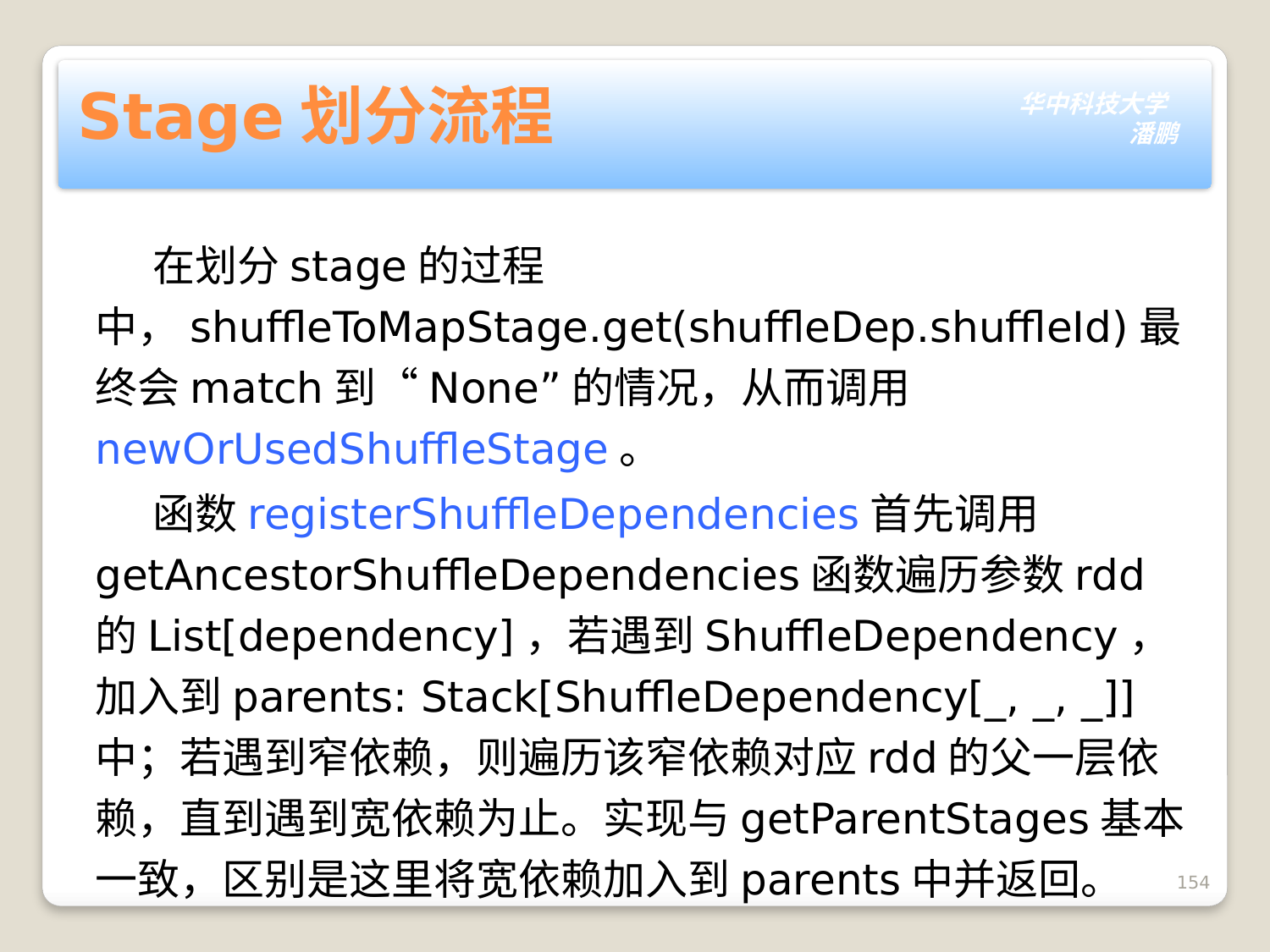

# Stage划分流程
     在划分stage的过程中，shuffleToMapStage.get(shuffleDep.shuffleId)最终会match到“None”的情况，从而调用newOrUsedShuffleStage。
     函数registerShuffleDependencies首先调用getAncestorShuffleDependencies函数遍历参数rdd的List[dependency]，若遇到ShuffleDependency，加入到parents: Stack[ShuffleDependency[_, _, _]]中；若遇到窄依赖，则遍历该窄依赖对应rdd的父一层依赖，直到遇到宽依赖为止。实现与getParentStages基本一致，区别是这里将宽依赖加入到parents中并返回。

154